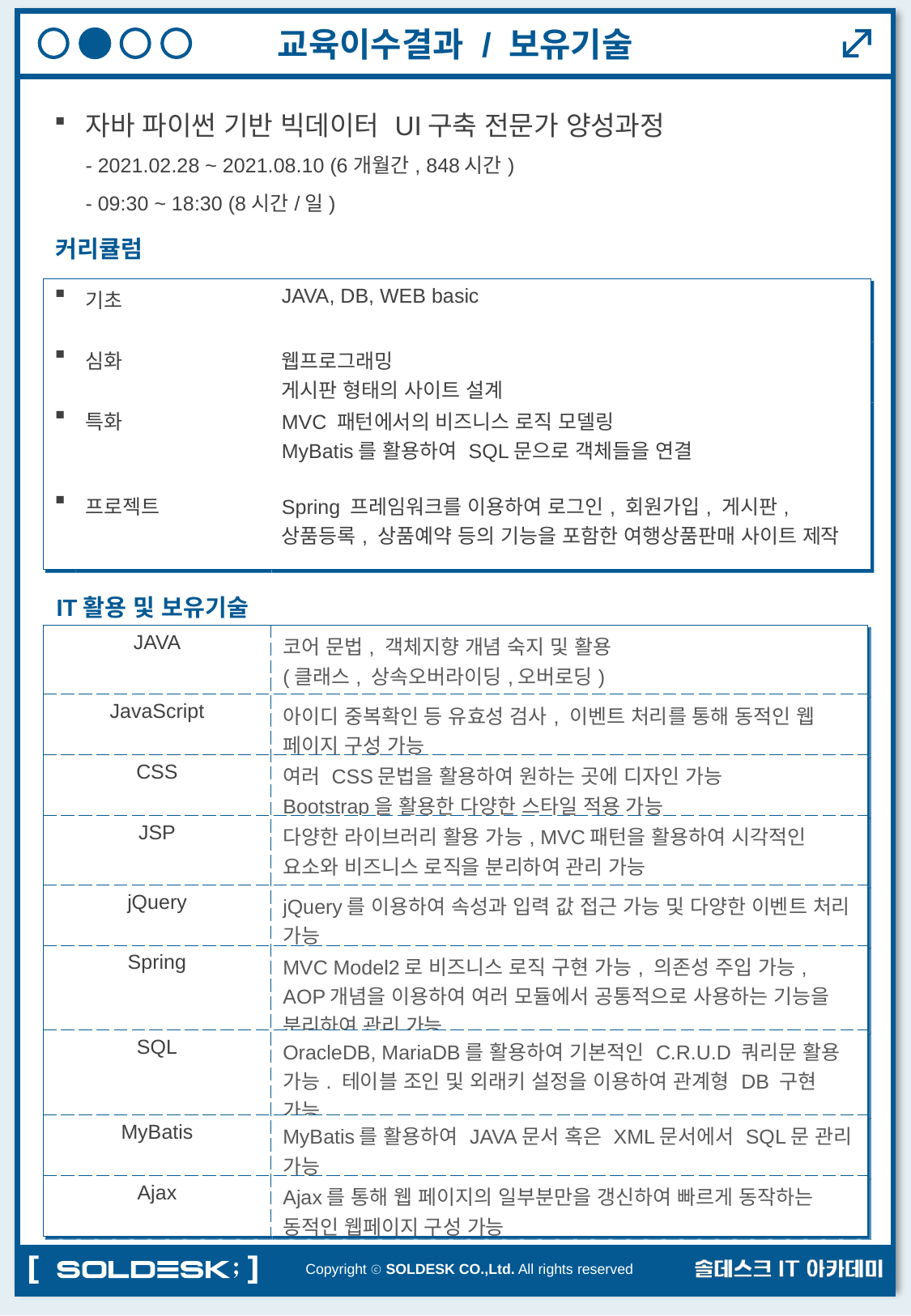

교육이수결과 / 보유기술

| ■ | 자바 파이썬 기반 빅데이터 UI구축 전문가 양성과정 |
| --- | --- |
|  | - 2021.02.28 ~ 2021.08.10 (6개월간, 848시간) |
|  | - 09:30 ~ 18:30 (8시간/일) |
커리큘럼
| ■ | 기초 | JAVA, DB, WEB basic |
| --- | --- | --- |
| ■ | 심화 | 웹프로그래밍 게시판 형태의 사이트 설계 |
| ■ | 특화 | MVC 패턴에서의 비즈니스 로직 모델링 MyBatis를 활용하여 SQL문으로 객체들을 연결 |
| ■ | 프로젝트 | Spring 프레임워크를 이용하여 로그인, 회원가입, 게시판, 상품등록, 상품예약 등의 기능을 포함한 여행상품판매 사이트 제작 |
IT기술
IT활용 및 보유기술
| JAVA | 코어 문법, 객체지향 개념 숙지 및 활용 (클래스, 상속오버라이딩,오버로딩) |
| --- | --- |
| JavaScript | 아이디 중복확인 등 유효성 검사, 이벤트 처리를 통해 동적인 웹 페이지 구성 가능 |
| CSS | 여러 CSS문법을 활용하여 원하는 곳에 디자인 가능 Bootstrap을 활용한 다양한 스타일 적용 가능 |
| JSP | 다양한 라이브러리 활용 가능, MVC패턴을 활용하여 시각적인 요소와 비즈니스 로직을 분리하여 관리 가능 |
| jQuery | jQuery를 이용하여 속성과 입력 값 접근 가능 및 다양한 이벤트 처리 가능 |
| Spring | MVC Model2로 비즈니스 로직 구현 가능, 의존성 주입 가능, AOP개념을 이용하여 여러 모듈에서 공통적으로 사용하는 기능을 분리하여 관리 가능 |
| SQL | OracleDB, MariaDB를 활용하여 기본적인 C.R.U.D 쿼리문 활용 가능. 테이블 조인 및 외래키 설정을 이용하여 관계형 DB 구현 가능 |
| MyBatis | MyBatis를 활용하여 JAVA문서 혹은 XML문서에서 SQL문 관리 가능 |
| Ajax | Ajax를 통해 웹 페이지의 일부분만을 갱신하여 빠르게 동작하는 동적인 웹페이지 구성 가능 |